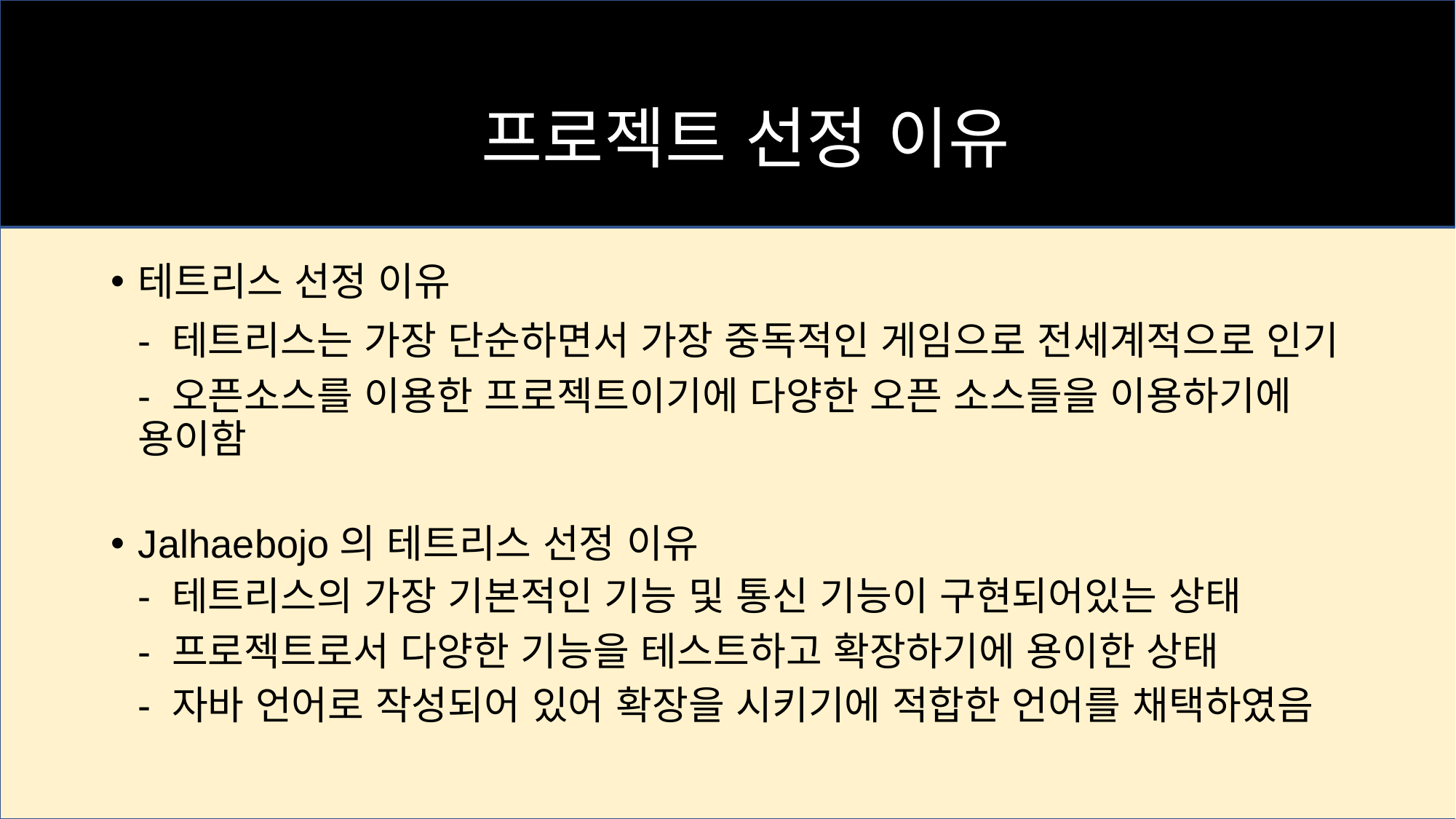

# 프로젝트 선정 이유
프로젝트 선정 이유

테트리스 선정 이유
- 테트리스는 가장 단순하면서 가장 중독적인 게임으로 전세계적으로 인기
- 오픈소스를 이용한 프로젝트이기에 다양한 오픈 소스들을 이용하기에 용이함
Jalhaebojo의 테트리스 선정 이유
- 테트리스의 가장 기본적인 기능 및 통신 기능이 구현되어있는 상태
- 프로젝트로서 다양한 기능을 테스트하고 확장하기에 용이한 상태
- 자바 언어로 작성되어 있어 확장을 시키기에 적합한 언어를 채택하였음